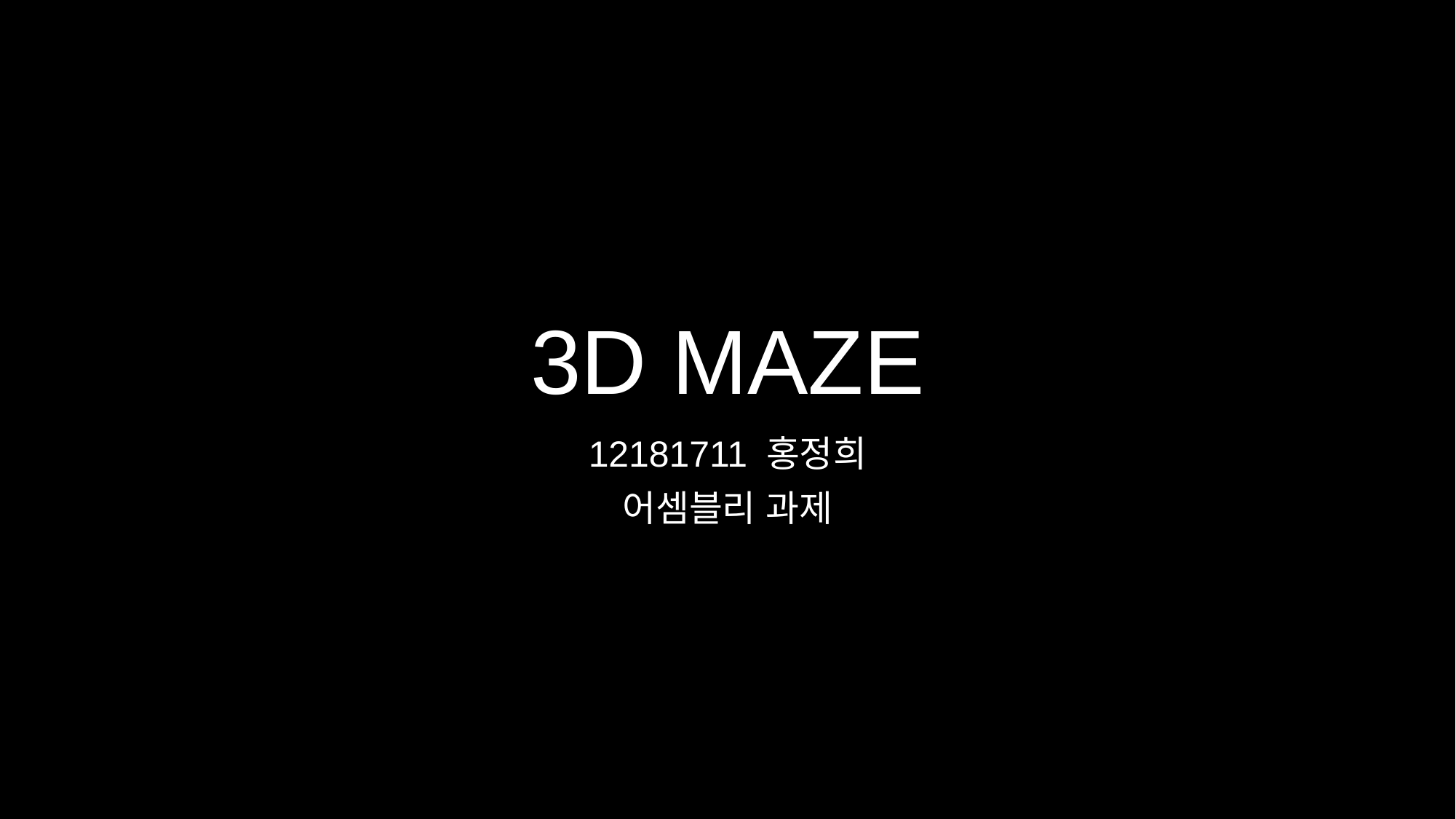

# 3D MAZE
12181711 홍정희
어셈블리 과제